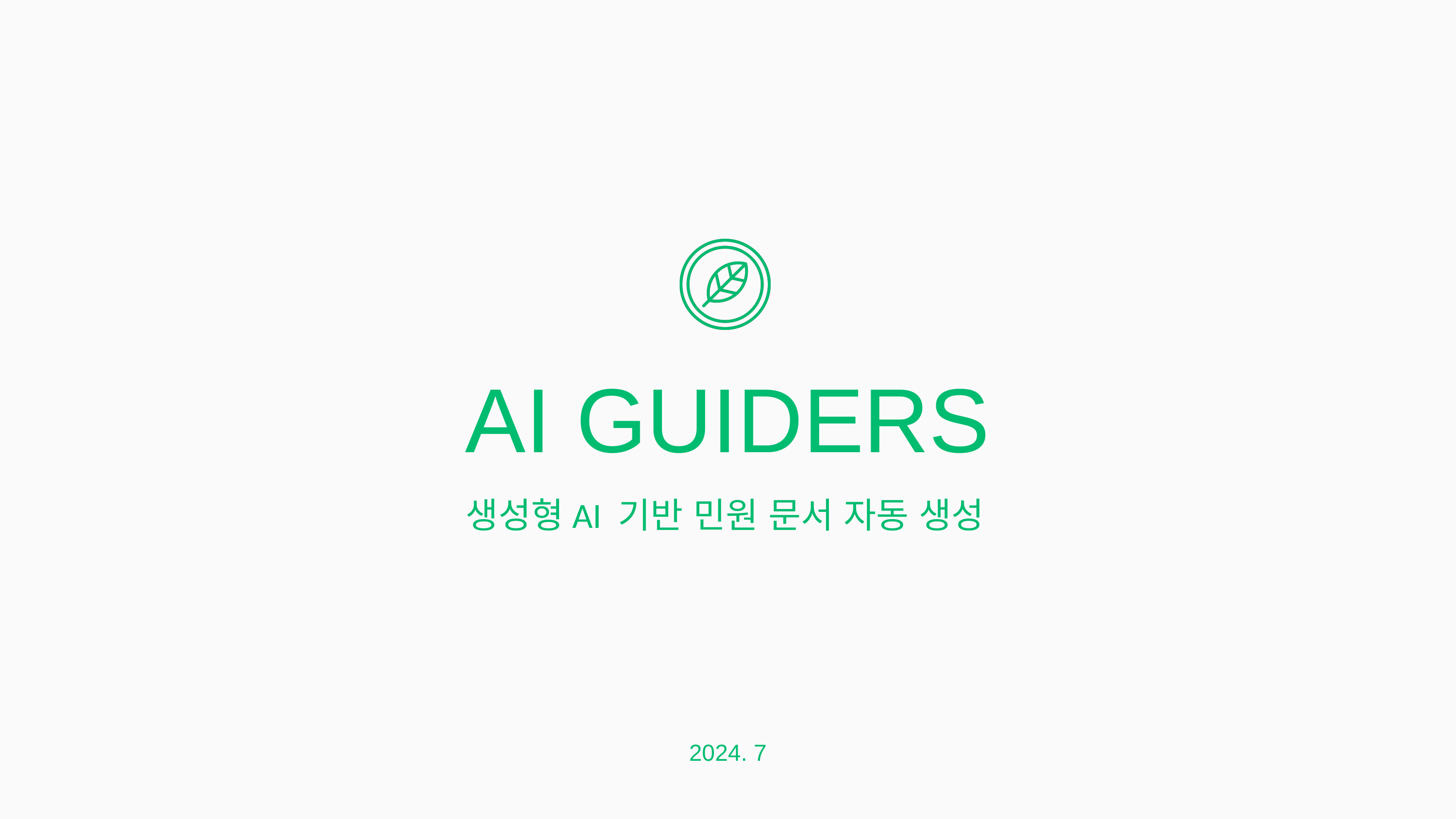

AI GUIDERS
생성형AI 기반 민원 문서 자동 생성
2024. 7